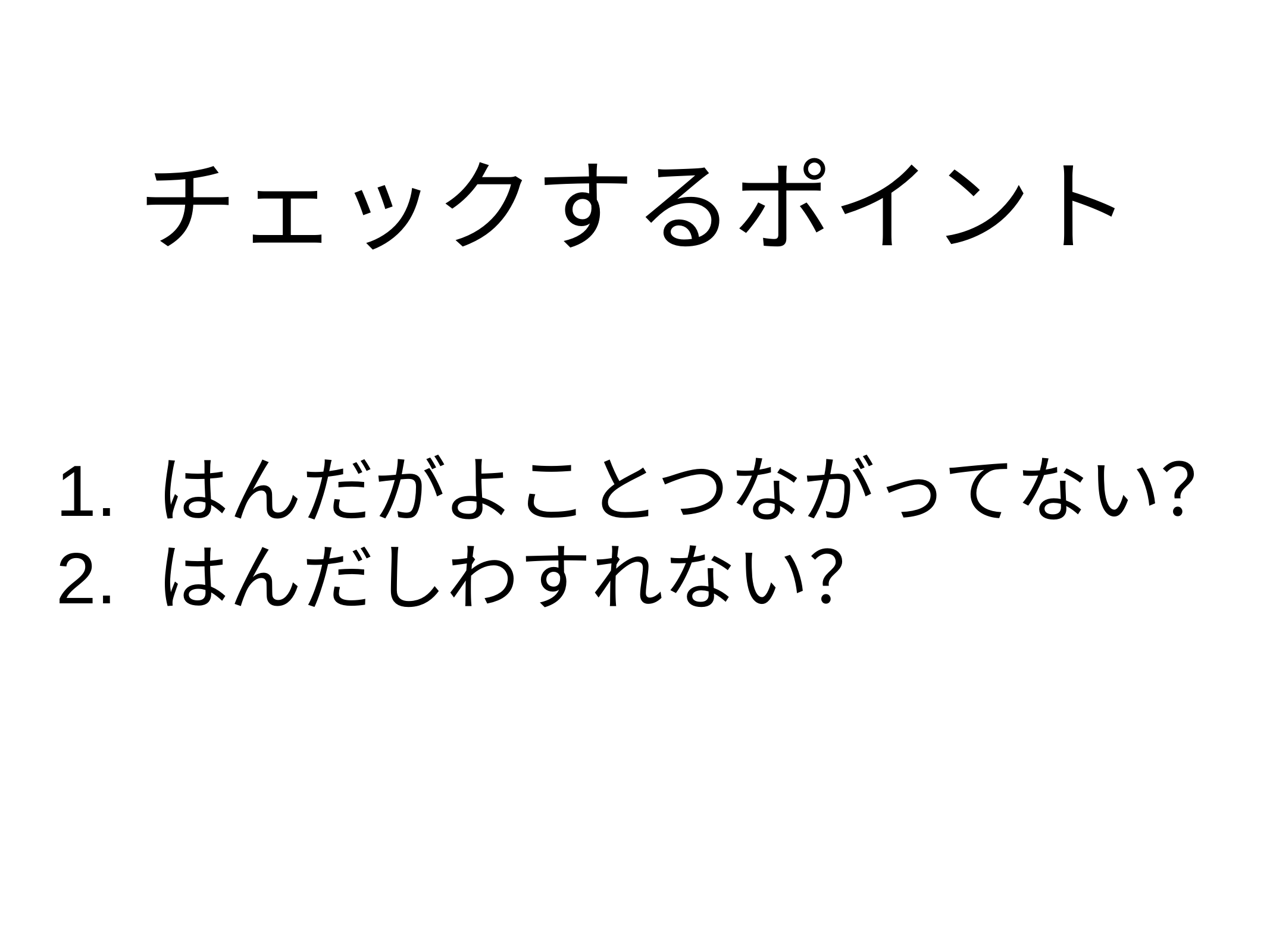

# チェックするポイント
はんだがよことつながってない？
はんだしわすれない？